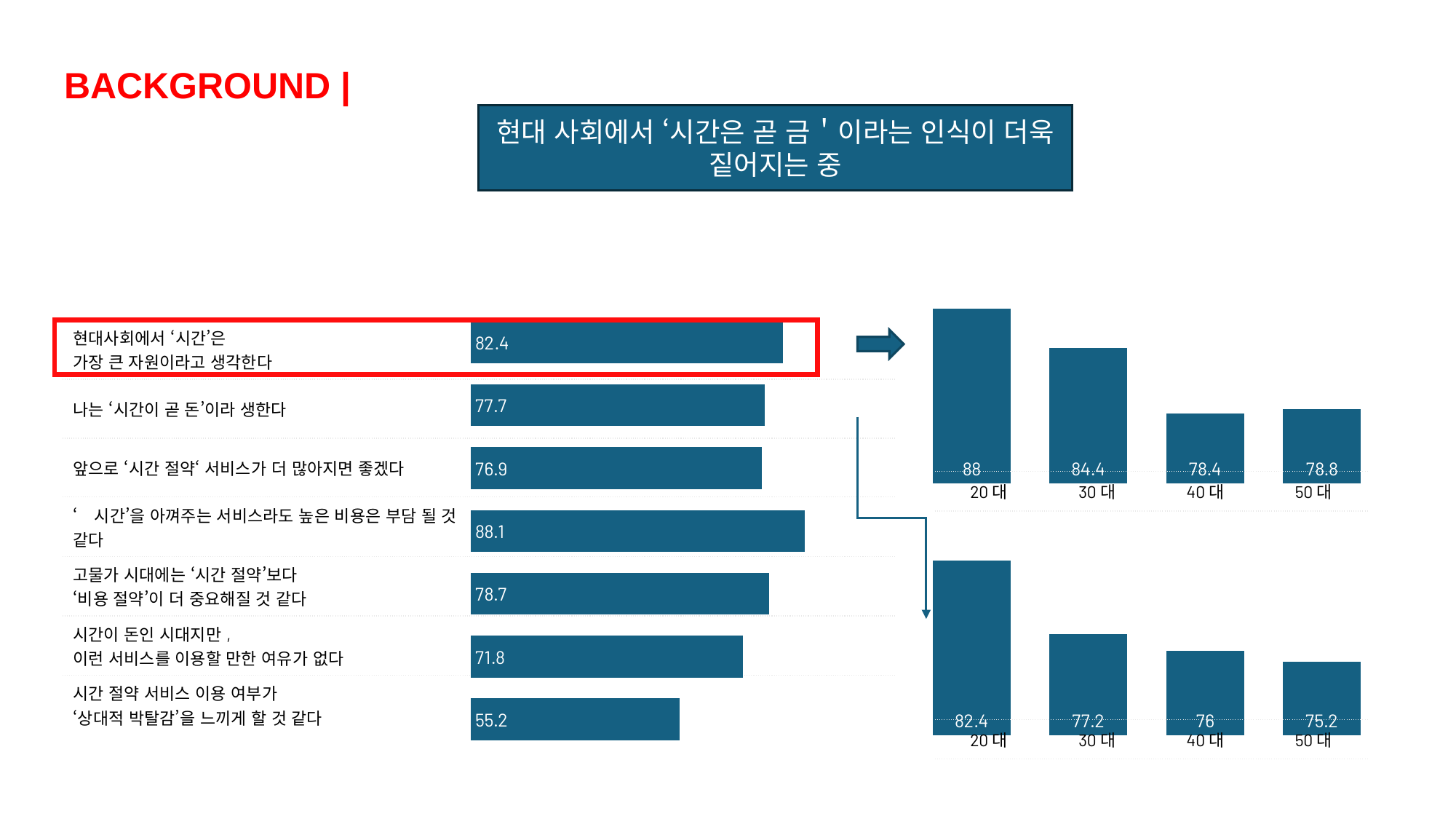

BACKGROUND |
현대 사회에서 ‘시간은 곧 금＇이라는 인식이 더욱 짙어지는 중

### Chart

| Category | 계열 1 |
|---|---|
| 항목 1 | 88.0 |
| 항목 2 | 84.4 |
| 항목 3 | 78.4 |
| 항목 4 | 78.8 |

### Chart

| Category | 계열 1 |
|---|---|
| 항목 1 | 82.4 |
| 항목 2 | 77.7 |
| 항목 3 | 76.9 |
| 현대사회에서 ‘시간’은 가장 큰 자원이라고 생각한다 |  |
| --- | --- |
| 나는 ‘시간이 곧 돈’이라 생한다 |  |
| 앞으로 ‘시간 절약‘ 서비스가 더 많아지면 좋겠다 |  |
| ‘시간’을 아껴주는 서비스라도 높은 비용은 부담 될 것 같다 |  |
| 고물가 시대에는 ‘시간 절약’보다 ‘비용 절약’이 더 중요해질 것 같다 |  |
| 시간이 돈인 시대지만, 이런 서비스를 이용할 만한 여유가 없다 |  |
| 시간 절약 서비스 이용 여부가 ‘상대적 박탈감’을 느끼게 할 것 같다 |  |

| 20대 | 30대 | 40대 | 50대 |
| --- | --- | --- | --- |

### Chart

| Category | 계열 1 |
|---|---|
| 항목 1 | 82.4 |
| 항목 2 | 77.2 |
| 항목 3 | 76.0 |
| 항목 4 | 75.2 |
| 20대 | 30대 | 40대 | 50대 |
| --- | --- | --- | --- |